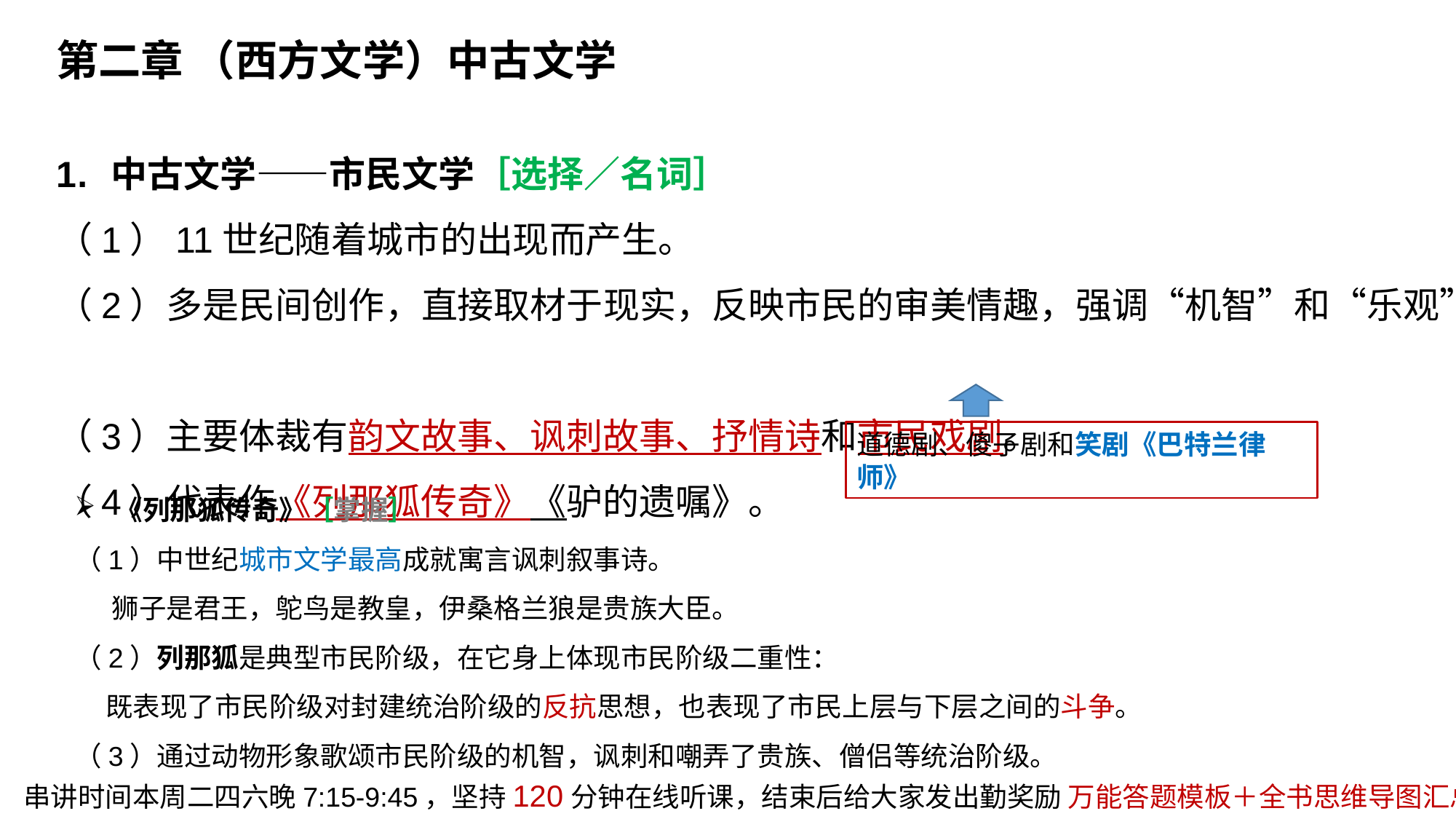

第二章 （西方文学）中古文学
中古文学——市民文学［选择／名词］
（1）11世纪随着城市的出现而产生。
（2）多是民间创作，直接取材于现实，反映市民的审美情趣，强调“机智”和“乐观”。
（3）主要体裁有韵文故事、讽刺故事、抒情诗和市民戏剧。
（4）代表作《列那狐传奇》《驴的遗嘱》。

道德剧、傻子剧和笑剧《巴特兰律师》
《列那狐传奇》［掌握］
（1）中世纪城市文学最高成就寓言讽刺叙事诗。
     狮子是君王，鸵鸟是教皇，伊桑格兰狼是贵族大臣。
（2）列那狐是典型市民阶级，在它身上体现市民阶级二重性：
    既表现了市民阶级对封建统治阶级的反抗思想，也表现了市民上层与下层之间的斗争。
（3）通过动物形象歌颂市民阶级的机智，讽刺和嘲弄了贵族、僧侣等统治阶级。